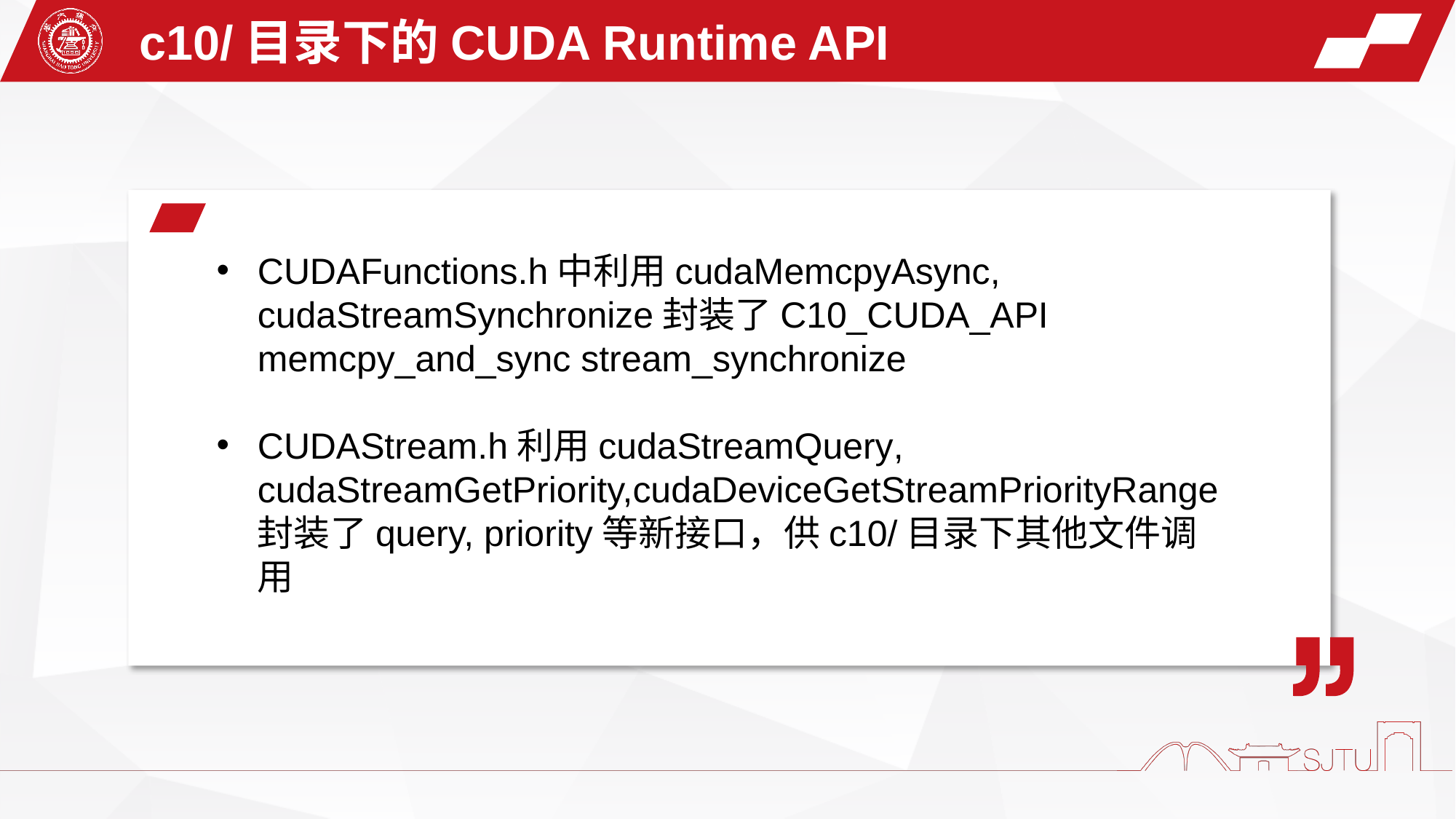

c10/目录下的CUDA Runtime API

CUDAFunctions.h中利用cudaMemcpyAsync, cudaStreamSynchronize封装了C10_CUDA_API memcpy_and_sync stream_synchronize

CUDAStream.h利用cudaStreamQuery, cudaStreamGetPriority,cudaDeviceGetStreamPriorityRange封装了query, priority等新接口，供c10/目录下其他文件调用